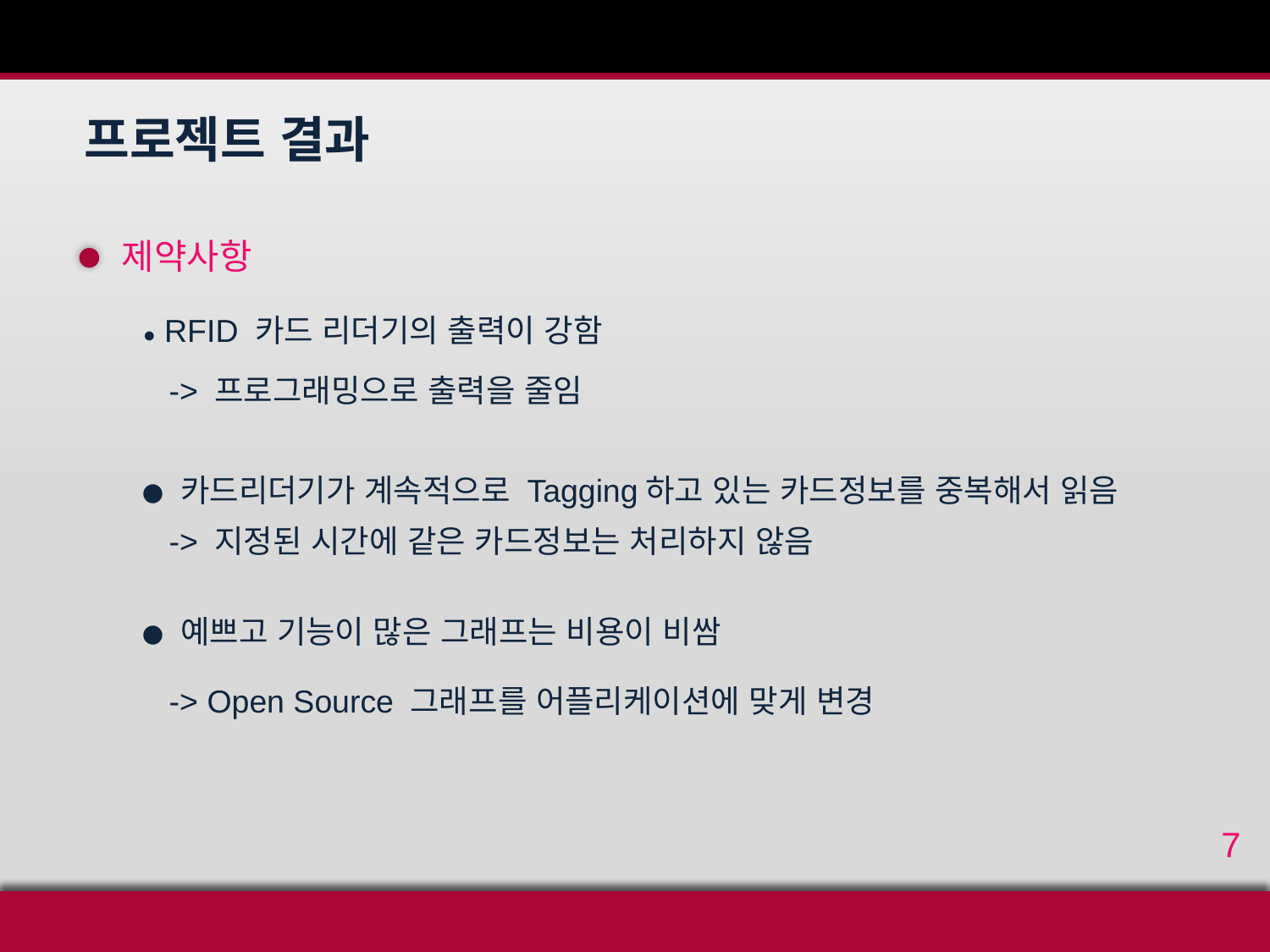

프로젝트 결과
제약사항

● RFID 카드 리더기의 출력이 강함
-> 프로그래밍으로 출력을 줄임
● 카드리더기가 계속적으로 Tagging하고 있는 카드정보를 중복해서 읽음
-> 지정된 시간에 같은 카드정보는 처리하지 않음
● 예쁘고 기능이 많은 그래프는 비용이 비쌈
-> Open Source 그래프를 어플리케이션에 맞게 변경
7